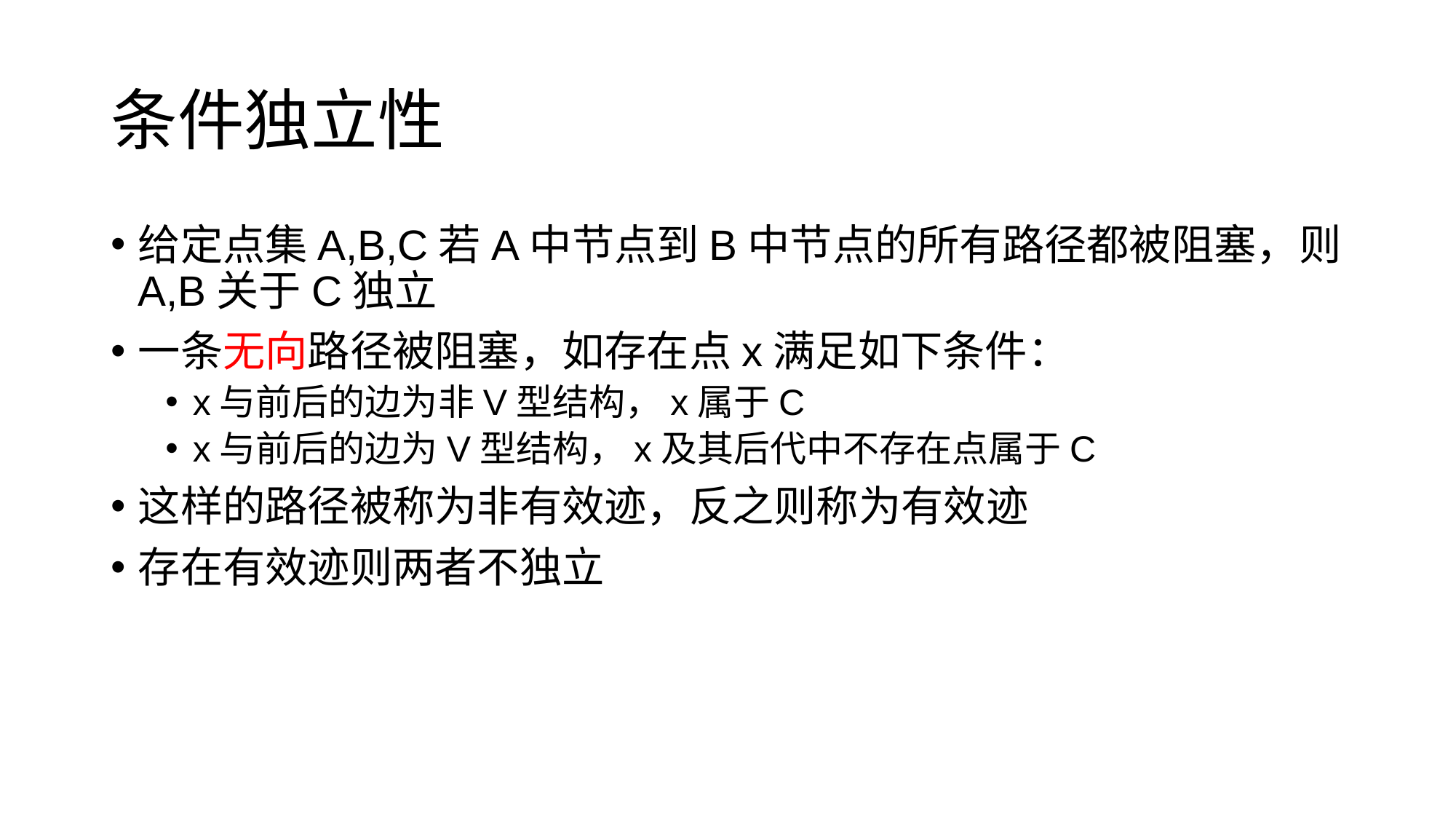

# 条件独立性
给定点集A,B,C若A中节点到B中节点的所有路径都被阻塞，则A,B关于C独立
一条无向路径被阻塞，如存在点x满足如下条件：
x与前后的边为非V型结构，x属于C
x与前后的边为V型结构，x及其后代中不存在点属于C
这样的路径被称为非有效迹，反之则称为有效迹
存在有效迹则两者不独立